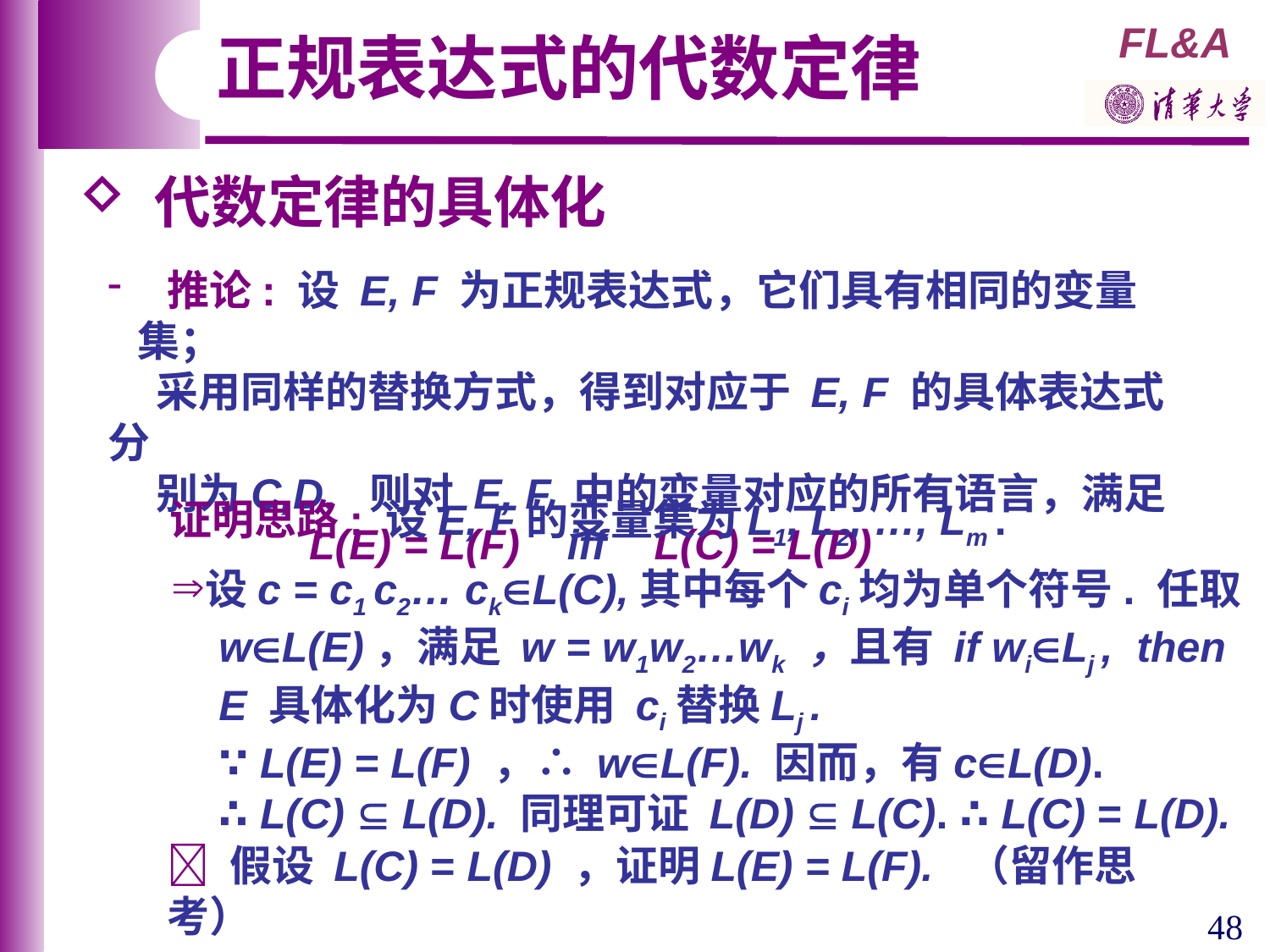

正规表达式的代数定律
 代数定律的具体化

  推论: 设 E, F 为正规表达式，它们具有相同的变量集；
    采用同样的替换方式，得到对应于 E, F 的具体表达式分
    别为C,D.  则对 E, F 中的变量对应的所有语言，满足
                 L(E) = L(F)    iff    L(C) = L(D)
 证明思路: 设E, F的变量集为L1, L2, …, Lm .

设c = c1 c2… ck∈L(C),其中每个ci均为单个符号. 任取
    w∈L(E)，满足 w = w1w2…wk ，且有 if wi∈Lj ,  then
    E 具体化为C时使用 ci替换Lj .
    ∵ L(E) = L(F) ，∴ w∈L(F). 因而，有c∈L(D).
    ∴ L(C) ⊆ L(D). 同理可证 L(D) ⊆ L(C). ∴ L(C) = L(D).
⇐ 假设 L(C) = L(D) ，证明L(E) = L(F).  （留作思考）
48